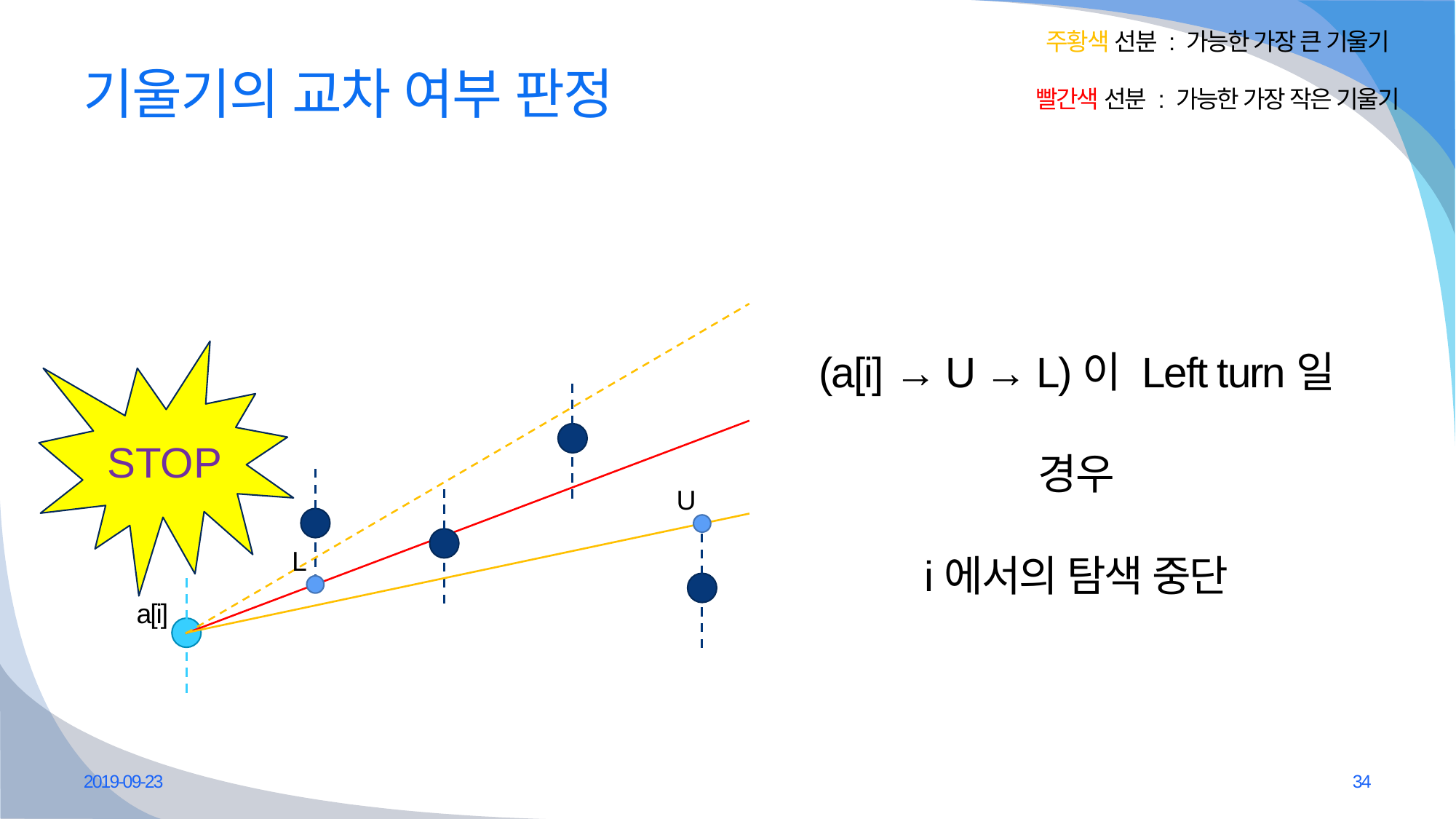

주황색 선분 : 가능한 가장 큰 기울기
빨간색 선분 : 가능한 가장 작은 기울기
# 기울기의 교차 여부 판정

(a[i] → U → L)이 Left turn일 경우
i에서의 탐색 중단
STOP

U

L

a[i]
2019-09-23
34